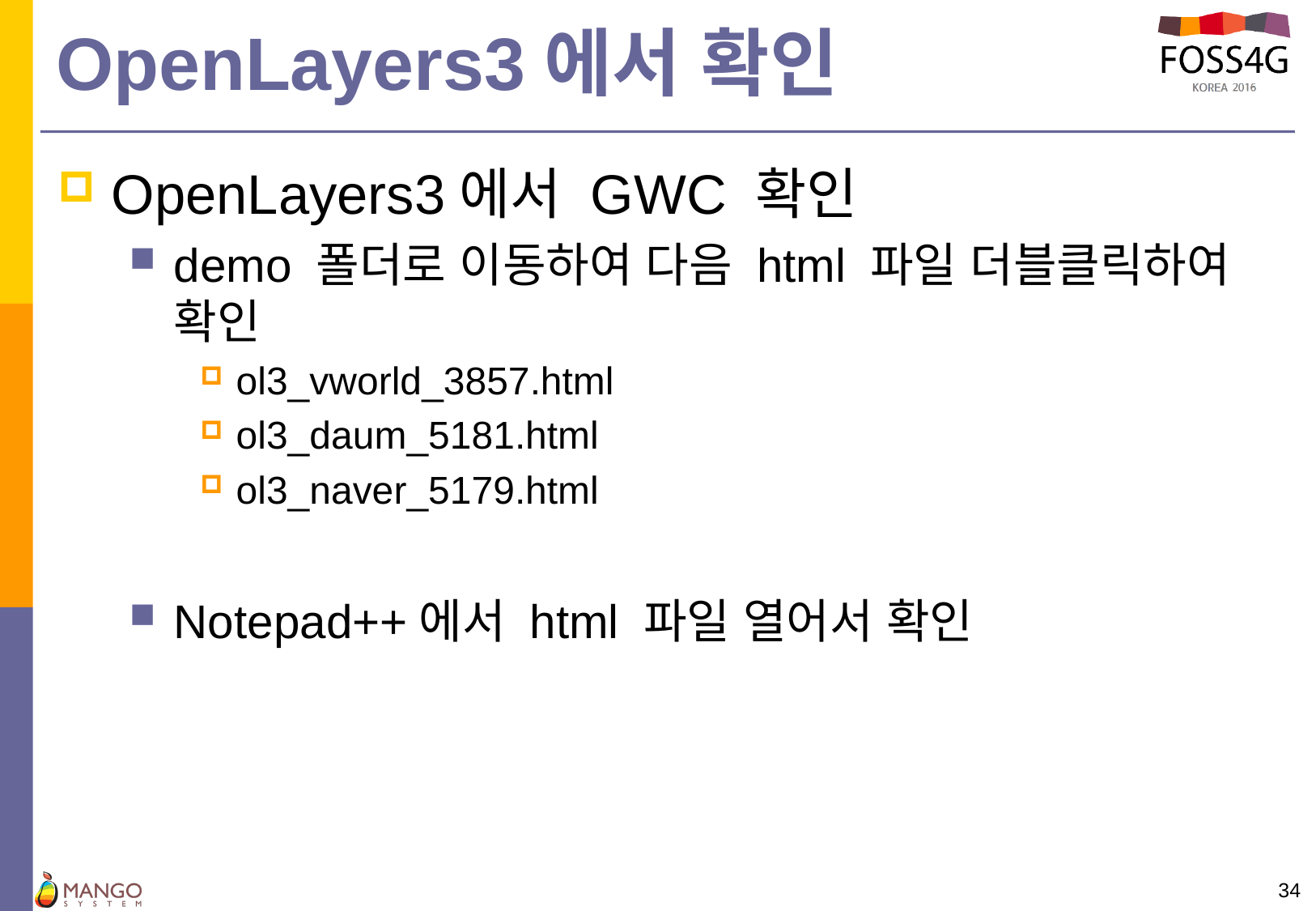

# OpenLayers3에서 확인
OpenLayers3에서 GWC 확인
demo 폴더로 이동하여 다음 html 파일 더블클릭하여 확인
ol3_vworld_3857.html
ol3_daum_5181.html
ol3_naver_5179.html

Notepad++에서 html 파일 열어서 확인

34